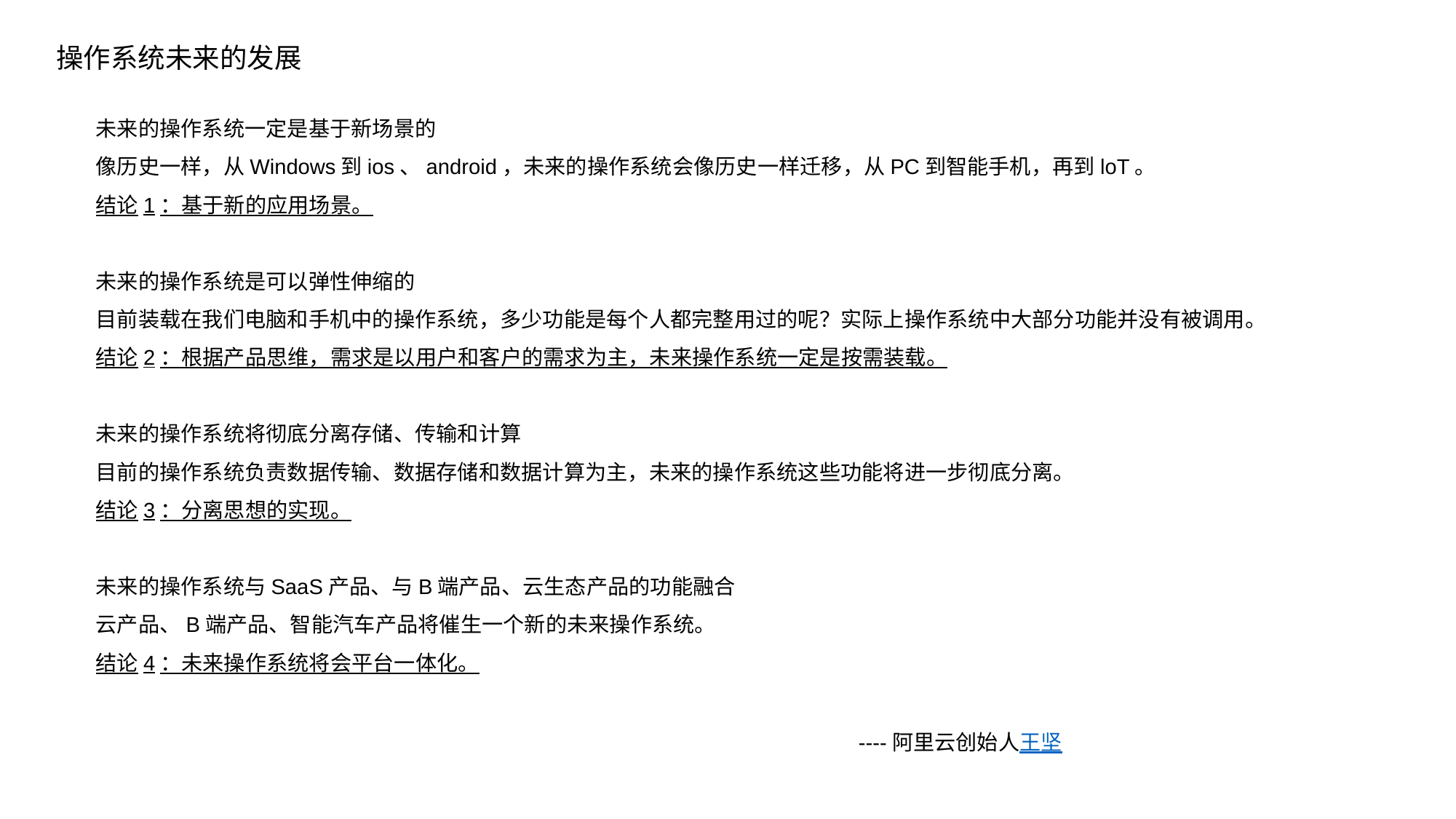

操作系统未来的发展
未来的操作系统一定是基于新场景的
像历史一样，从Windows到ios、android，未来的操作系统会像历史一样迁移，从PC到智能手机，再到loT。
结论1：基于新的应用场景。

未来的操作系统是可以弹性伸缩的
目前装载在我们电脑和手机中的操作系统，多少功能是每个人都完整用过的呢？实际上操作系统中大部分功能并没有被调用。
结论2：根据产品思维，需求是以用户和客户的需求为主，未来操作系统一定是按需装载。

未来的操作系统将彻底分离存储、传输和计算
目前的操作系统负责数据传输、数据存储和数据计算为主，未来的操作系统这些功能将进一步彻底分离。
结论3：分离思想的实现。

未来的操作系统与SaaS产品、与B端产品、云生态产品的功能融合
云产品、B端产品、智能汽车产品将催生一个新的未来操作系统。
结论4：未来操作系统将会平台一体化。

						                  ----阿里云创始人王坚